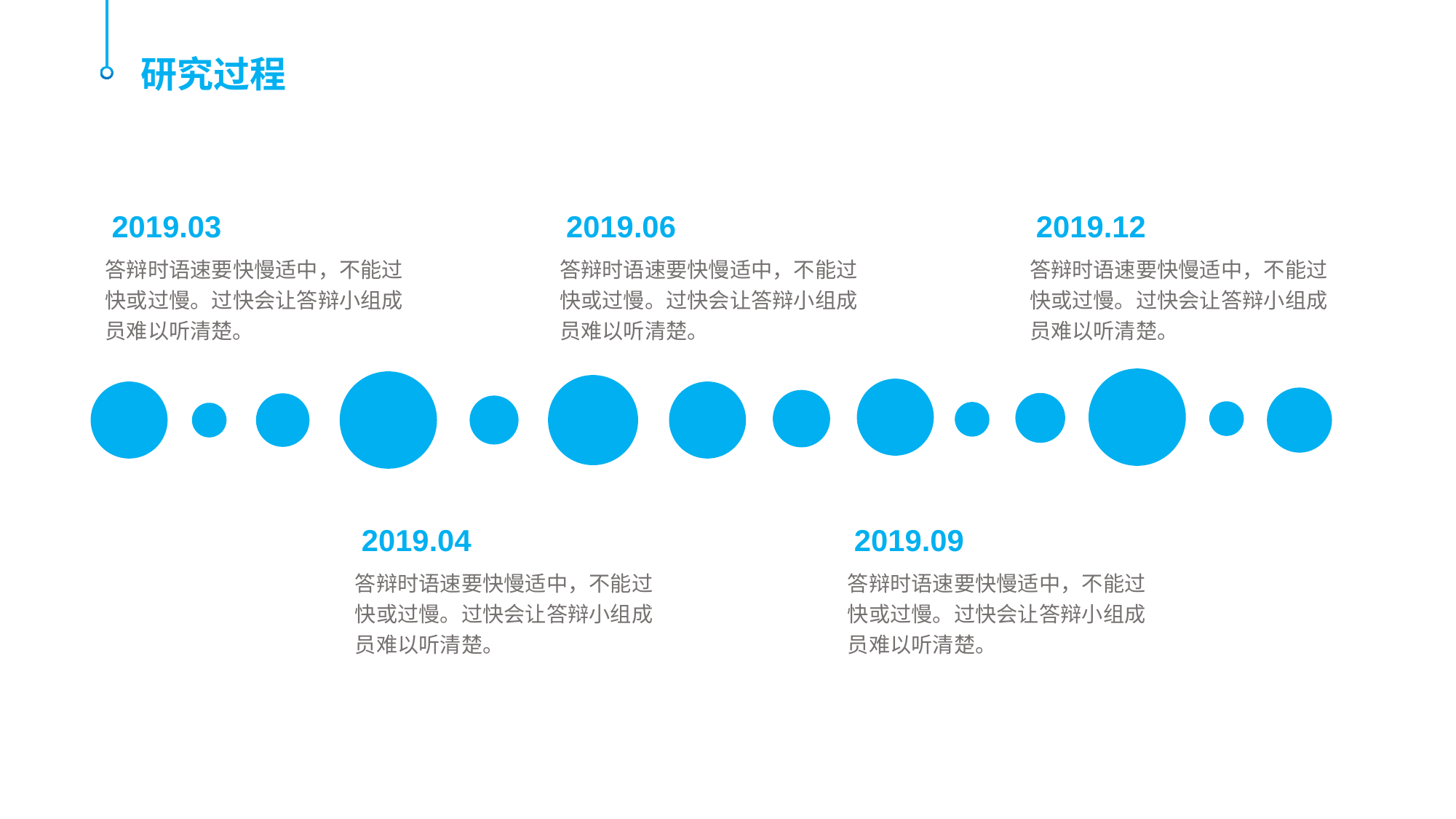

研究过程

2019.03
2019.06
2019.12
答辩时语速要快慢适中，不能过快或过慢。过快会让答辩小组成员难以听清楚。
答辩时语速要快慢适中，不能过快或过慢。过快会让答辩小组成员难以听清楚。
答辩时语速要快慢适中，不能过快或过慢。过快会让答辩小组成员难以听清楚。

2019.04
2019.09
答辩时语速要快慢适中，不能过快或过慢。过快会让答辩小组成员难以听清楚。
答辩时语速要快慢适中，不能过快或过慢。过快会让答辩小组成员难以听清楚。